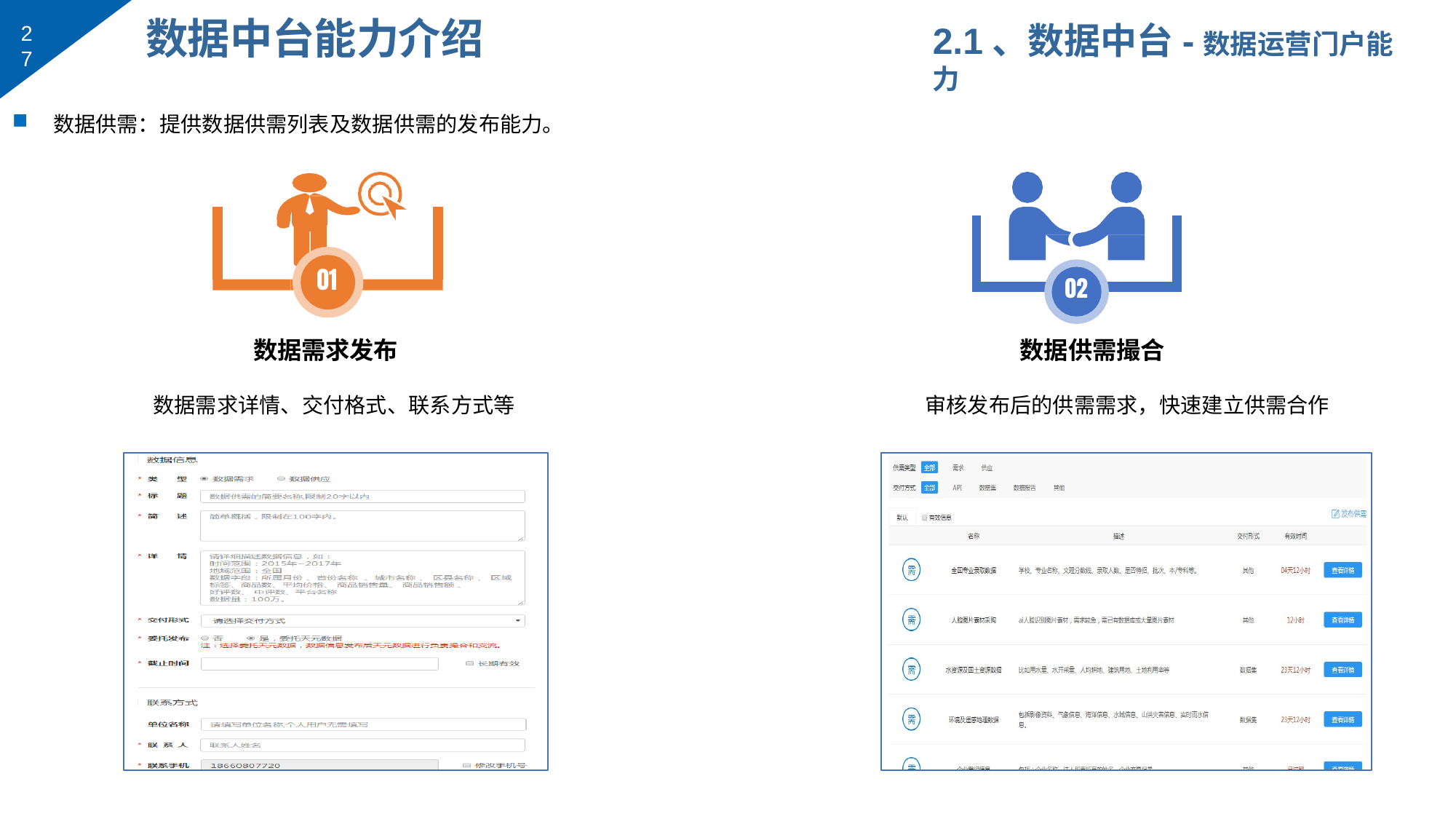

# 数据中台能力介绍
2.1、数据中台-数据运营门户能力
27
数据供需：提供数据供需列表及数据供需的发布能力。

01

02

数据需求发布
数据供需撮合
数据需求详情、交付格式、联系方式等
审核发布后的供需需求，快速建立供需合作